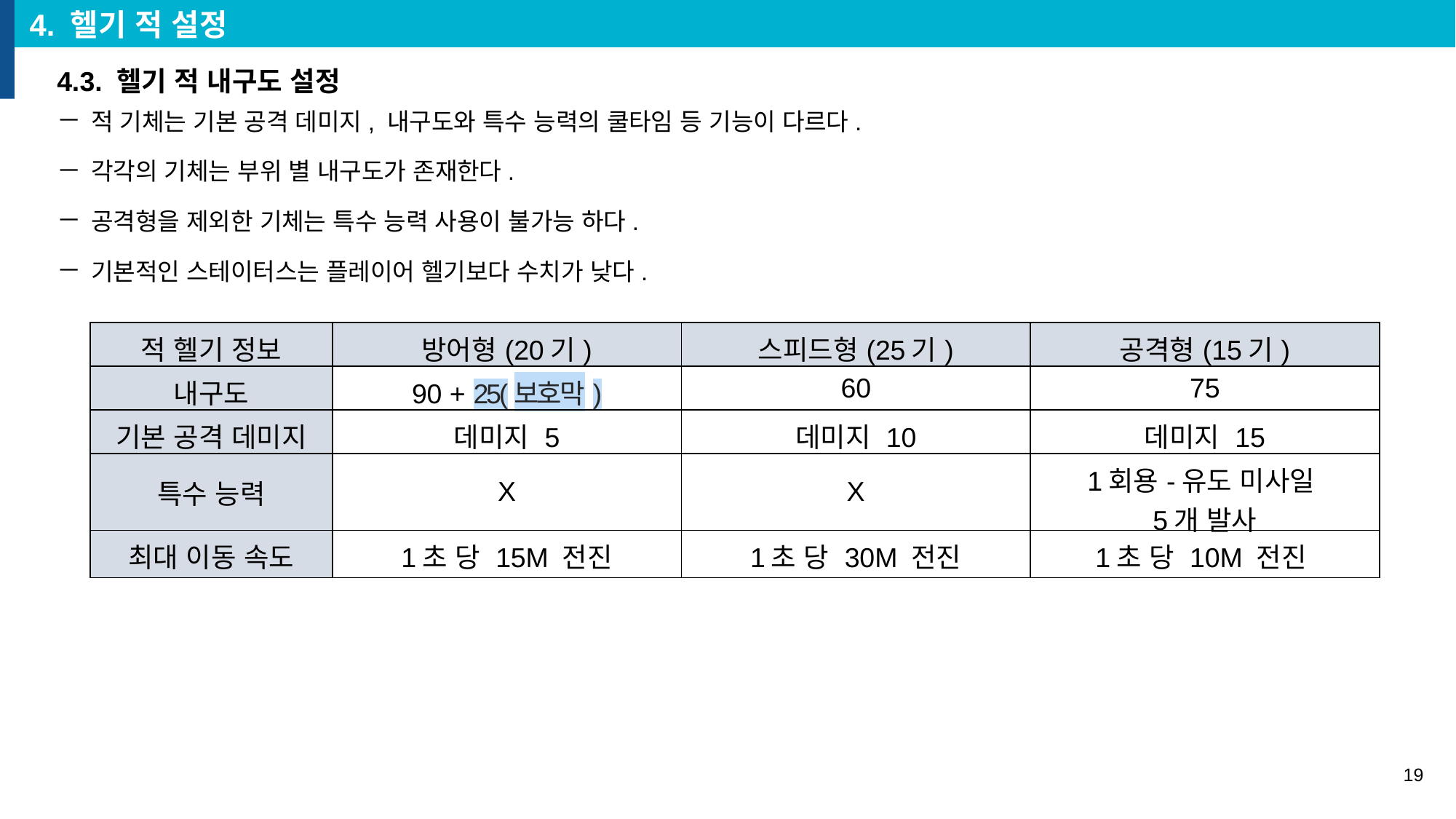

4. 헬기 적 설정
4.3. 헬기 적 내구도 설정
적 기체는 기본 공격 데미지, 내구도와 특수 능력의 쿨타임 등 기능이 다르다.
각각의 기체는 부위 별 내구도가 존재한다.
공격형을 제외한 기체는 특수 능력 사용이 불가능 하다.
기본적인 스테이터스는 플레이어 헬기보다 수치가 낮다.
| 적 헬기 정보 | 방어형(20기) | 스피드형(25기) | 공격형(15기) |
| --- | --- | --- | --- |
| 내구도 | 90 + 25(보호막) | 60 | 75 |
| 기본 공격 데미지 | 데미지 5 | 데미지 10 | 데미지 15 |
| 특수 능력 | X | X | 1회용-유도 미사일 5개 발사 |
| 최대 이동 속도 | 1초 당 15M 전진 | 1초 당 30M 전진 | 1초 당 10M 전진 |
19